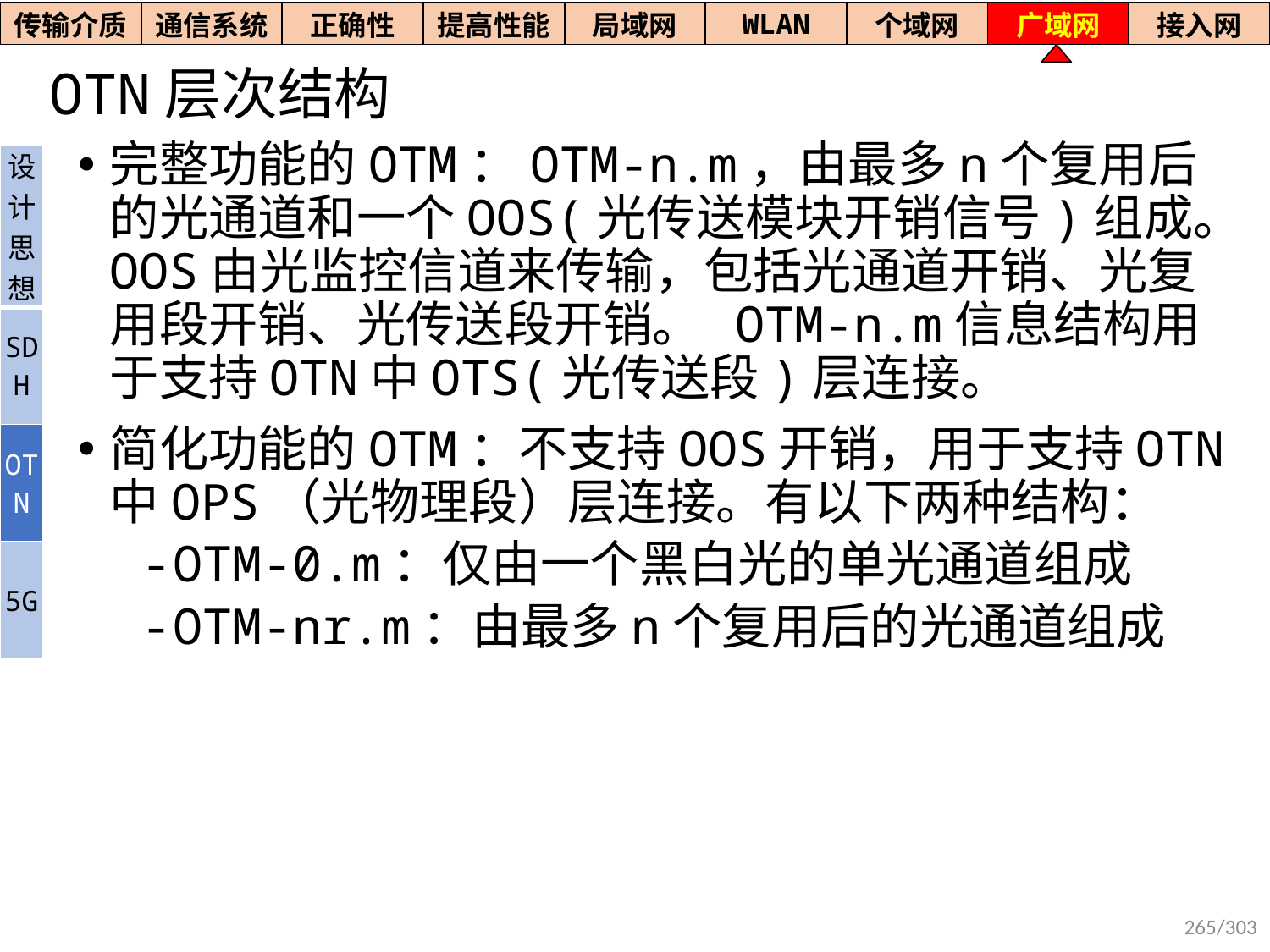

| 传输介质 | 通信系统 | 正确性 | 提高性能 | 局域网 | WLAN | 个域网 | 广域网 | 接入网 |
| --- | --- | --- | --- | --- | --- | --- | --- | --- |

# OTN层次结构
完整功能的OTM：OTM-n.m，由最多n个复用后的光通道和一个OOS(光传送模块开销信号)组成。OOS由光监控信道来传输，包括光通道开销、光复用段开销、光传送段开销。  OTM-n.m信息结构用于支持OTN中OTS(光传送段)层连接。
简化功能的OTM：不支持OOS开销，用于支持OTN中OPS（光物理段）层连接。有以下两种结构：
OTM-0.m：仅由一个黑白光的单光通道组成
OTM-nr.m：由最多n个复用后的光通道组成

| 设计思想 |
| --- |
| SDH |
| OTN |
| 5G |
265/303